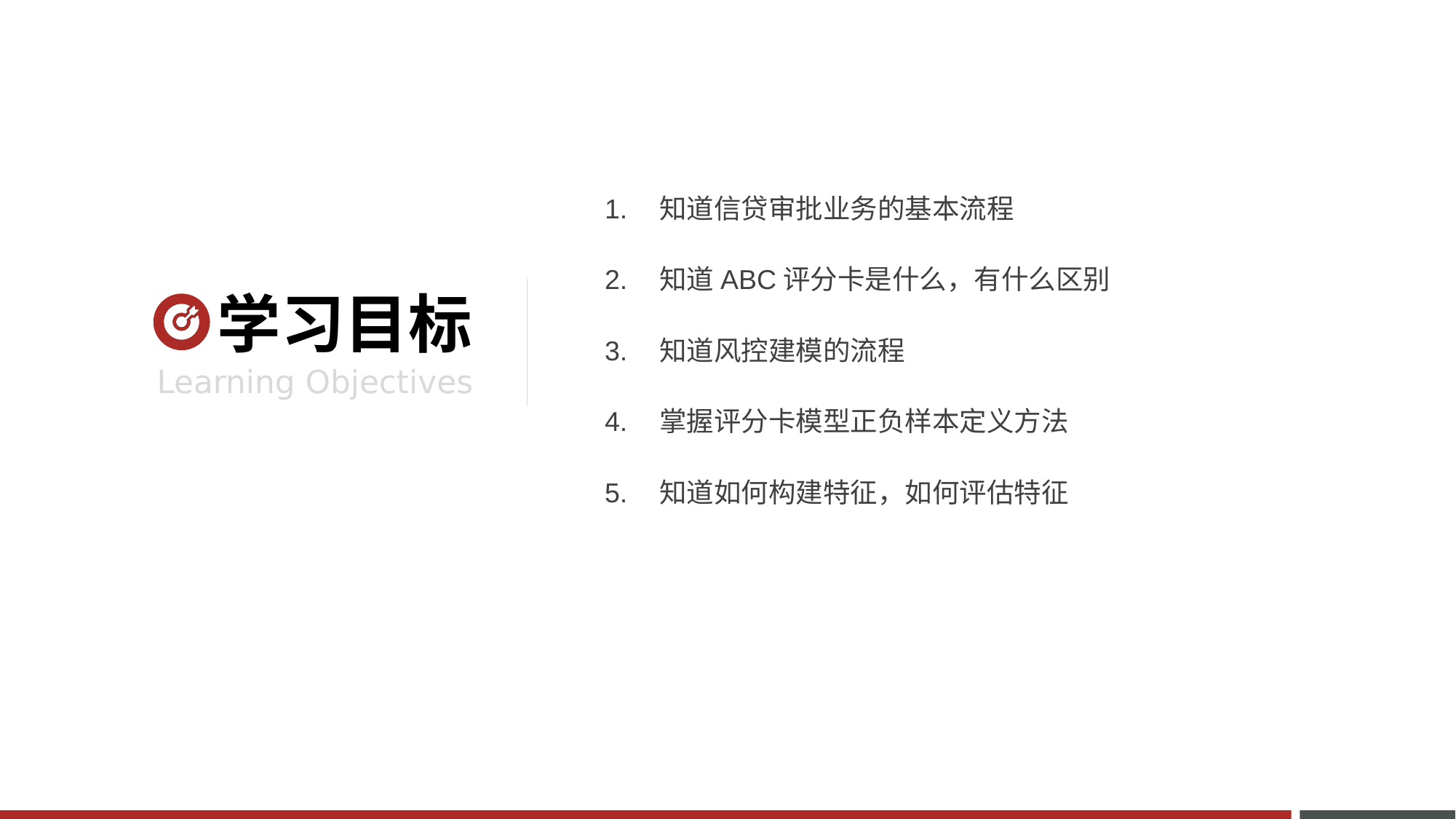

知道信贷审批业务的基本流程
知道ABC评分卡是什么，有什么区别
知道风控建模的流程
掌握评分卡模型正负样本定义方法
知道如何构建特征，如何评估特征